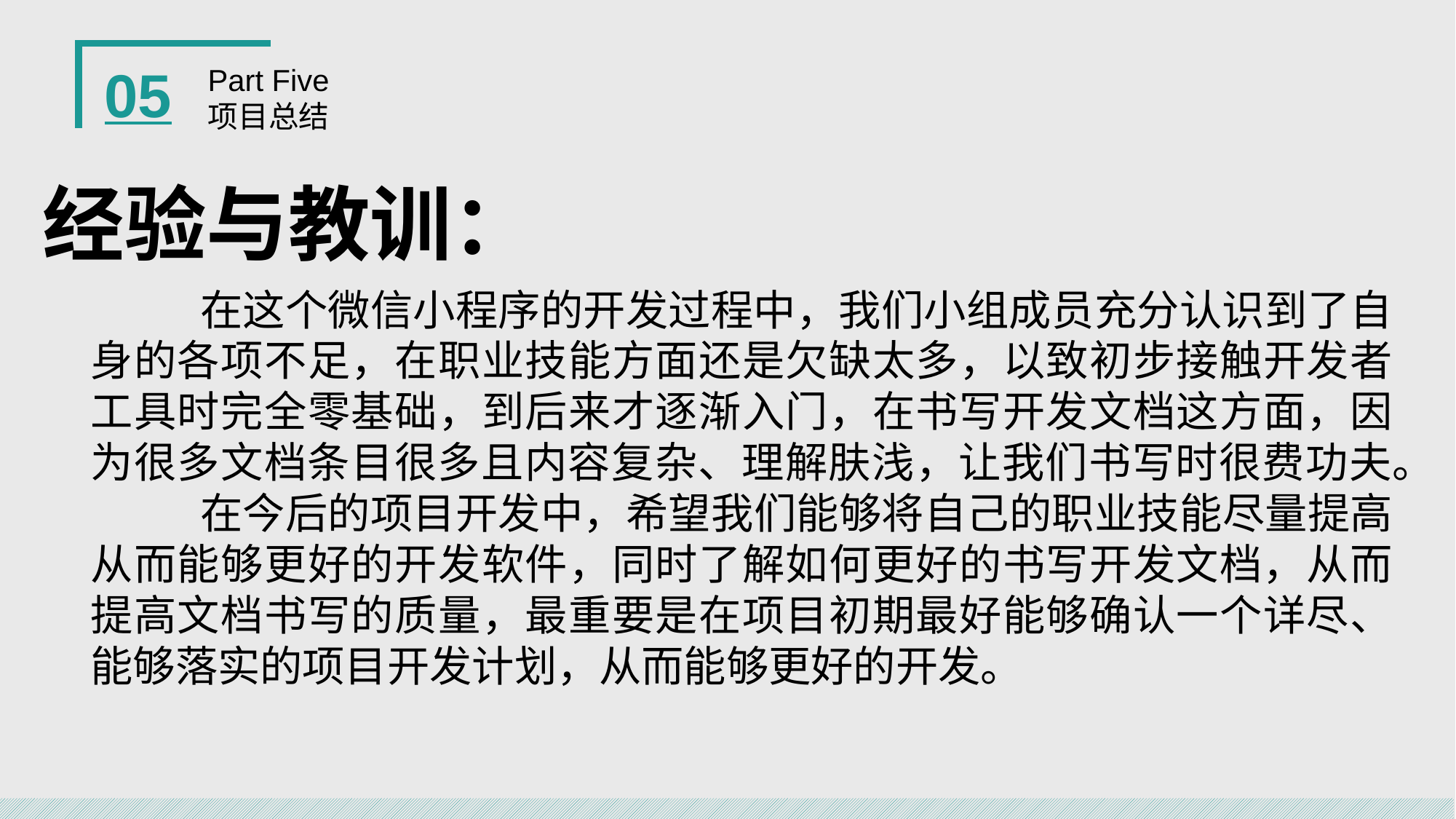

05
Part Five
项目总结
经验与教训：
	在这个微信小程序的开发过程中，我们小组成员充分认识到了自身的各项不足，在职业技能方面还是欠缺太多，以致初步接触开发者工具时完全零基础，到后来才逐渐入门，在书写开发文档这方面，因为很多文档条目很多且内容复杂、理解肤浅，让我们书写时很费功夫。
	在今后的项目开发中，希望我们能够将自己的职业技能尽量提高从而能够更好的开发软件，同时了解如何更好的书写开发文档，从而提高文档书写的质量，最重要是在项目初期最好能够确认一个详尽、能够落实的项目开发计划，从而能够更好的开发。